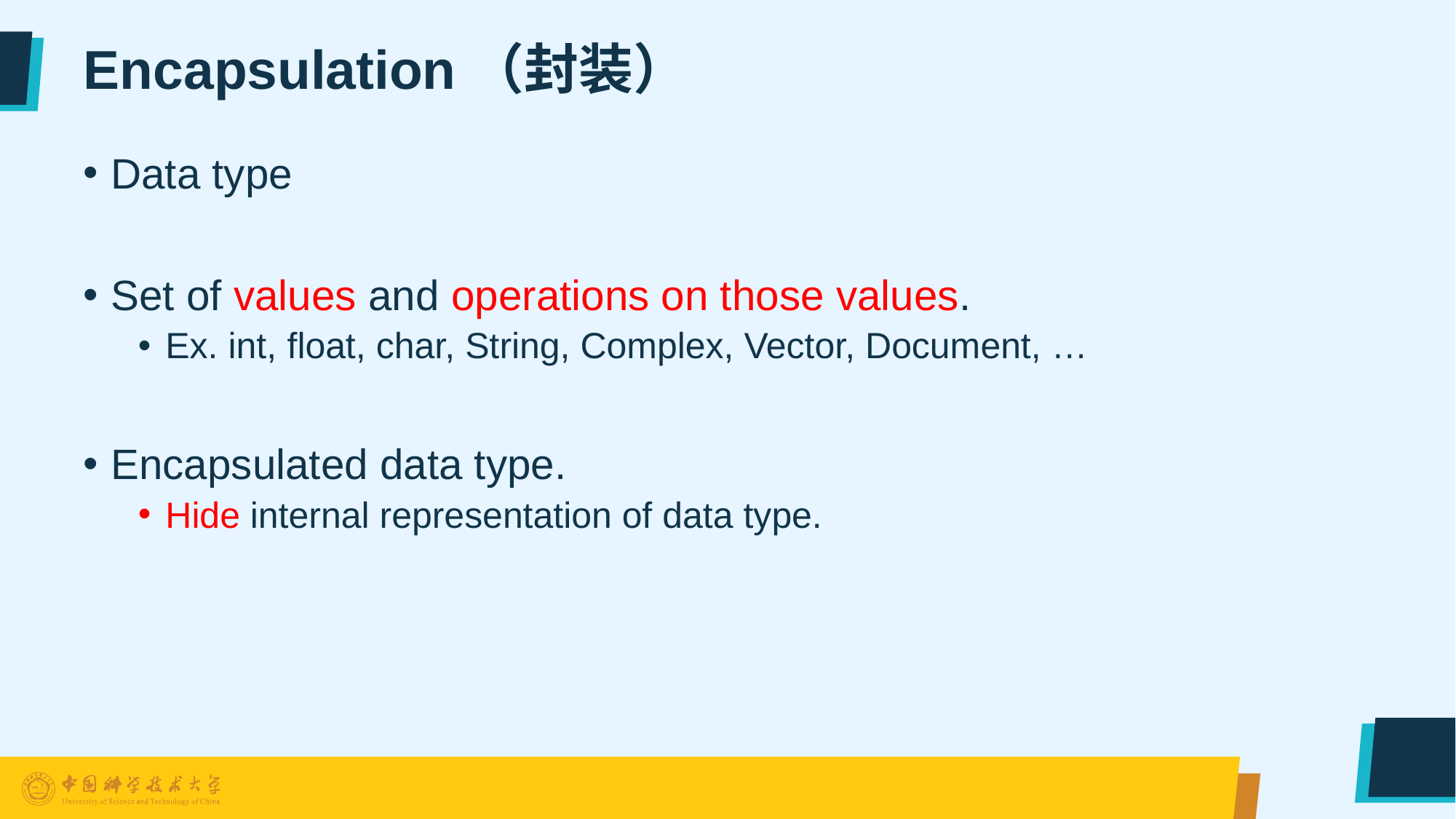

# Encapsulation（封装）
Data type

Set of values and operations on those values.
Ex. int, float, char, String, Complex, Vector, Document, …

Encapsulated data type.
Hide internal representation of data type.